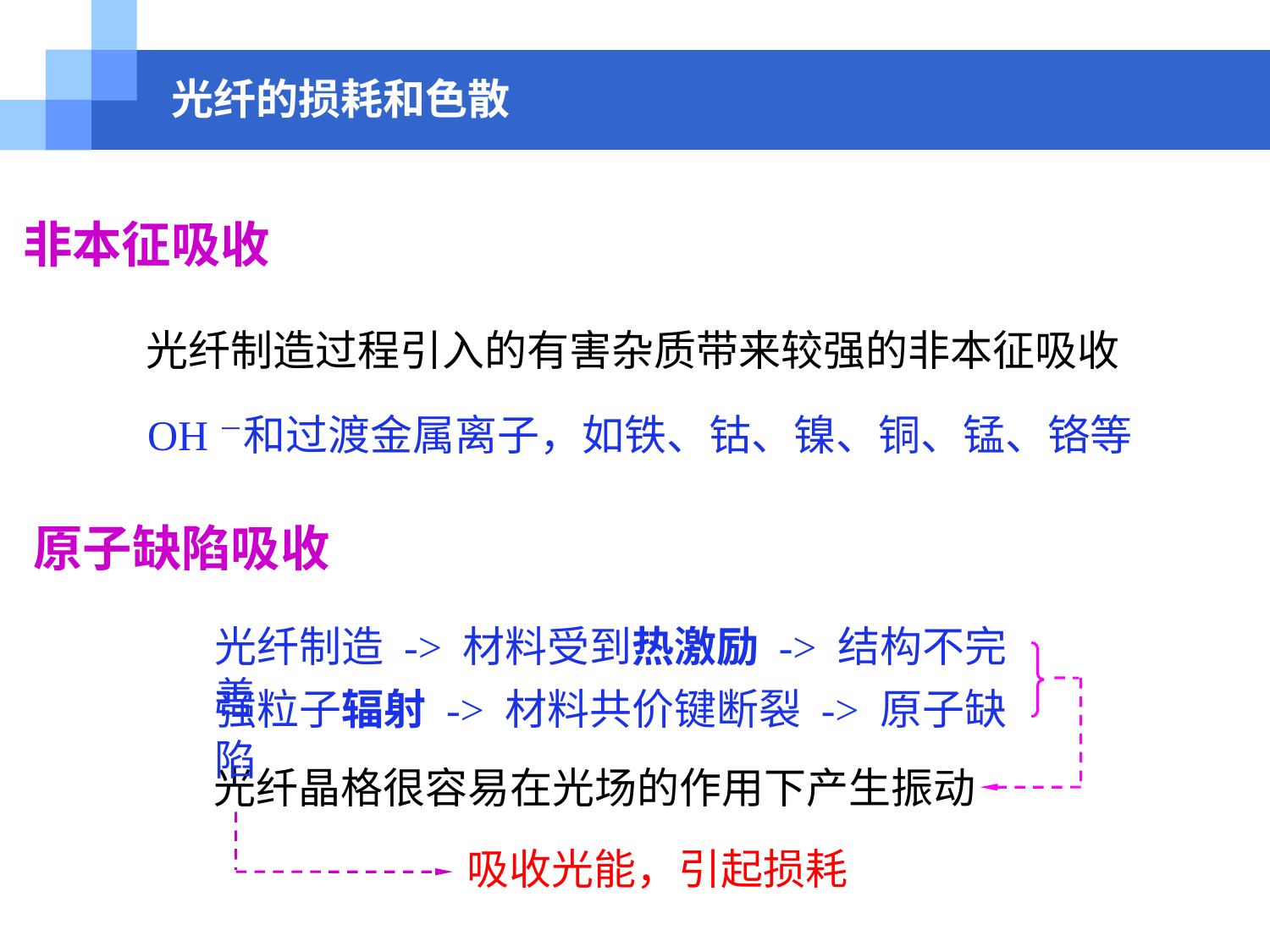

光纤的损耗和色散
非本征吸收
光纤制造过程引入的有害杂质带来较强的非本征吸收
OH－和过渡金属离子，如铁、钴、镍、铜、锰、铬等
原子缺陷吸收
光纤制造 -> 材料受到热激励 -> 结构不完善

强粒子辐射 -> 材料共价键断裂 -> 原子缺陷

光纤晶格很容易在光场的作用下产生振动

吸收光能，引起损耗